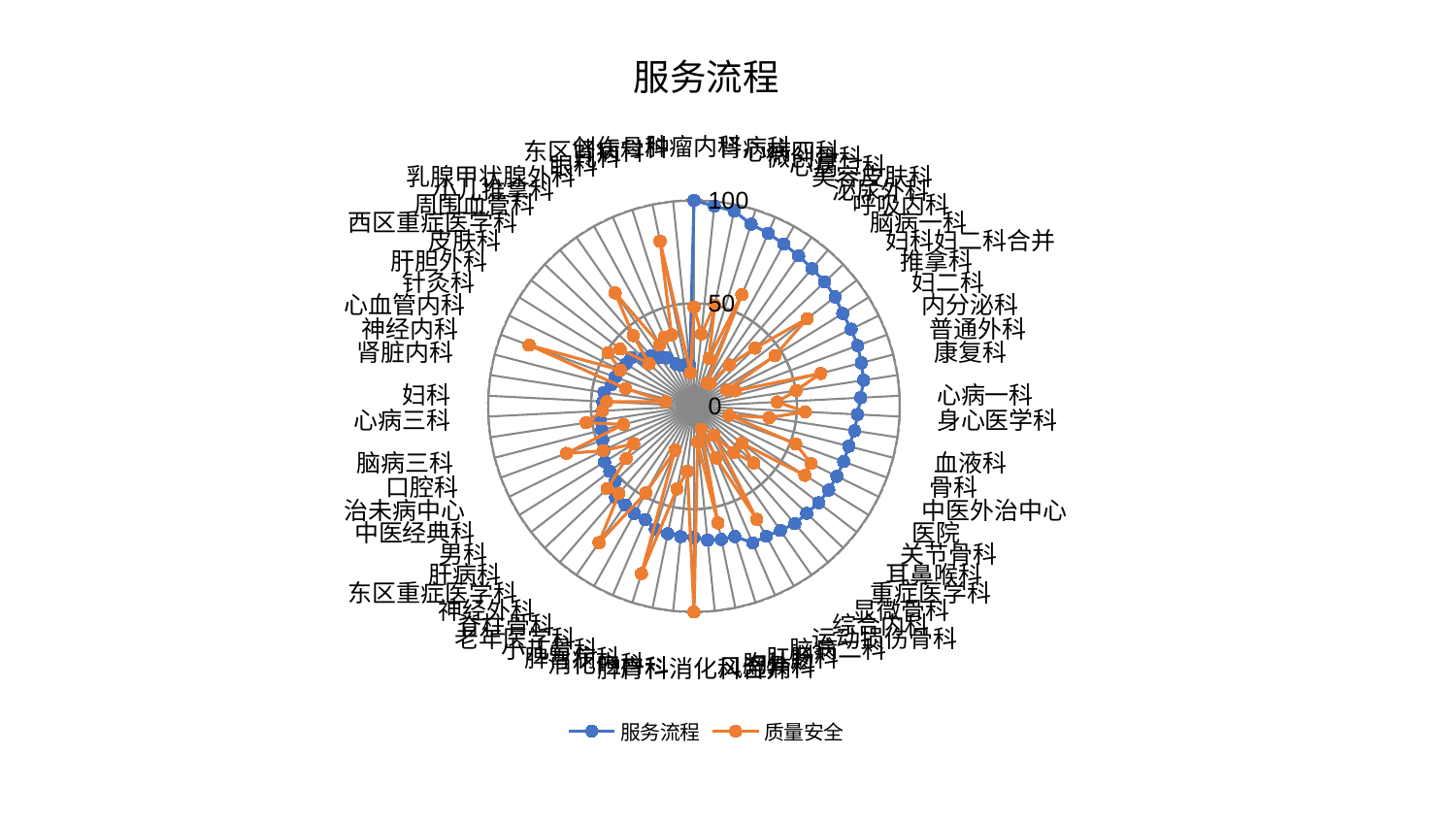

### Chart: 服务流程

| Category | 服务流程 | 质量安全 |
|---|---|---|
| 肿瘤内科 | 100.0 | 48.1546728305786 |
| 肾病科 | 97.71037262647859 | 35.23971541790947 |
| 心病四科 | 96.80821792773104 | 50.147215933454255 |
| 微创骨科 | 92.71633575707789 | 24.312139600676947 |
| 心病二科 | 91.40532083865473 | 58.93872473961447 |
| 美容皮肤科 | 90.014738109534 | 12.922306131360937 |
| 泌尿外科 | 89.03070443835263 | 13.448501665566095 |
| 呼吸内科 | 88.12164759825616 | 26.366525326192836 |
| 脑病一科 | 87.62246804787873 | 40.956247472255065 |
| 妇科妇二科合并 | 86.74752597643202 | 69.43500524573524 |
| 推拿科 | 85.18824778391769 | 46.37160158877645 |
| 妇二科 | 85.04196018010967 | 17.85964157059418 |
| 内分泌科 | 84.80155862109503 | 21.46021560065432 |
| 普通外科 | 84.0073141568234 | 63.61495889520884 |
| 康复科 | 83.35664080358428 | 50.19280071862835 |
| 心病一科 | 81.10938076100733 | 40.46922979630225 |
| 身心医学科 | 79.53068685782358 | 54.08736005542333 |
| 血液科 | 78.97117854817631 | 36.93149012264055 |
| 骨科 | 77.72107845879428 | 17.63417882291128 |
| 中医外治中心 | 77.58457088728358 | 52.71042686892201 |
| 医院 | 77.33800019143354 | 63.31292349723919 |
| 关节骨科 | 77.12769808689757 | 63.49988996850636 |
| 耳鼻喉科 | 76.62186987457406 | 29.422199373736515 |
| 重症医学科 | 75.56779589851709 | 40.08194613647822 |
| 显微骨科 | 75.21742294904448 | 29.61467620967902 |
| 综合内科 | 73.5660198932375 | 17.135064778175746 |
| 运动损伤骨科 | 72.27481536217785 | 62.89075418915534 |
| 脑病二科 | 72.27031422043987 | 27.3772259911638 |
| 肛肠科 | 66.36010545735985 | 11.711925507725354 |
| 胸外科 | 66.12569100868662 | 57.88740435489755 |
| 风湿病科 | 65.40488861219578 | 17.602087486439668 |
| 脾胃科消化科合并 | 63.79022348184925 | 100.00000000000001 |
| 产科 | 63.698882911257954 | 31.75269181990158 |
| 消化内科 | 63.28555579868291 | 41.06646458201721 |
| 脾胃病科 | 62.66571752317986 | 85.25173819728792 |
| 小儿骨科 | 59.93538137471435 | 23.254100976744116 |
| 老年医学科 | 59.61363386778717 | 48.16347287207123 |
| 脊柱骨科 | 58.448126206737484 | 80.76516959676731 |
| 神经外科 | 58.43322045116816 | 55.872645390230176 |
| 东区重症医学科 | 52.799603218204176 | 58.1178224431748 |
| 肝病科 | 51.698794508619734 | 41.64154669012274 |
| 男科 | 51.15993214055909 | 34.46343471184257 |
| 中医经典科 | 48.68192371448365 | 49.185225911705245 |
| 治未病中心 | 47.30307465290867 | 66.09290024718126 |
| 口腔科 | 46.23877245495919 | 35.38441657730633 |
| 脑病三科 | 46.11645661173402 | 52.95657403361119 |
| 心病三科 | 44.74461852211142 | 44.48875640565969 |
| 妇科 | 44.359098285396 | 42.48451547586021 |
| 肾脏内科 | 44.228978407840906 | 13.88162352152187 |
| 神经内科 | 41.50430791710933 | 34.238949833233676 |
| 心血管内科 | 40.79829065990661 | 85.3836115186383 |
| 针灸科 | 40.770475020394656 | 39.793578844786964 |
| 肝胆外科 | 38.8292100675798 | 49.089748478241944 |
| 皮肤科 | 38.57991218869989 | 45.3620069566152 |
| 西区重症医学科 | 33.782977481047624 | 30.00040573936189 |
| 周围血管科 | 32.13684462446772 | 45.22002024140738 |
| 小儿推拿科 | 28.962583936748906 | 67.00543141423947 |
| 乳腺甲状腺外科 | 26.889126379815405 | 34.31490041474065 |
| 眼科 | 22.314436832142004 | 36.51685924252685 |
| 儿科 | 20.81720287244851 | 36.28780836230111 |
| 东区肾病科 | 20.699268963572838 | 81.84457571977202 |
| 创伤骨科 | 20.002484768403303 | 16.31710142748561 |
50